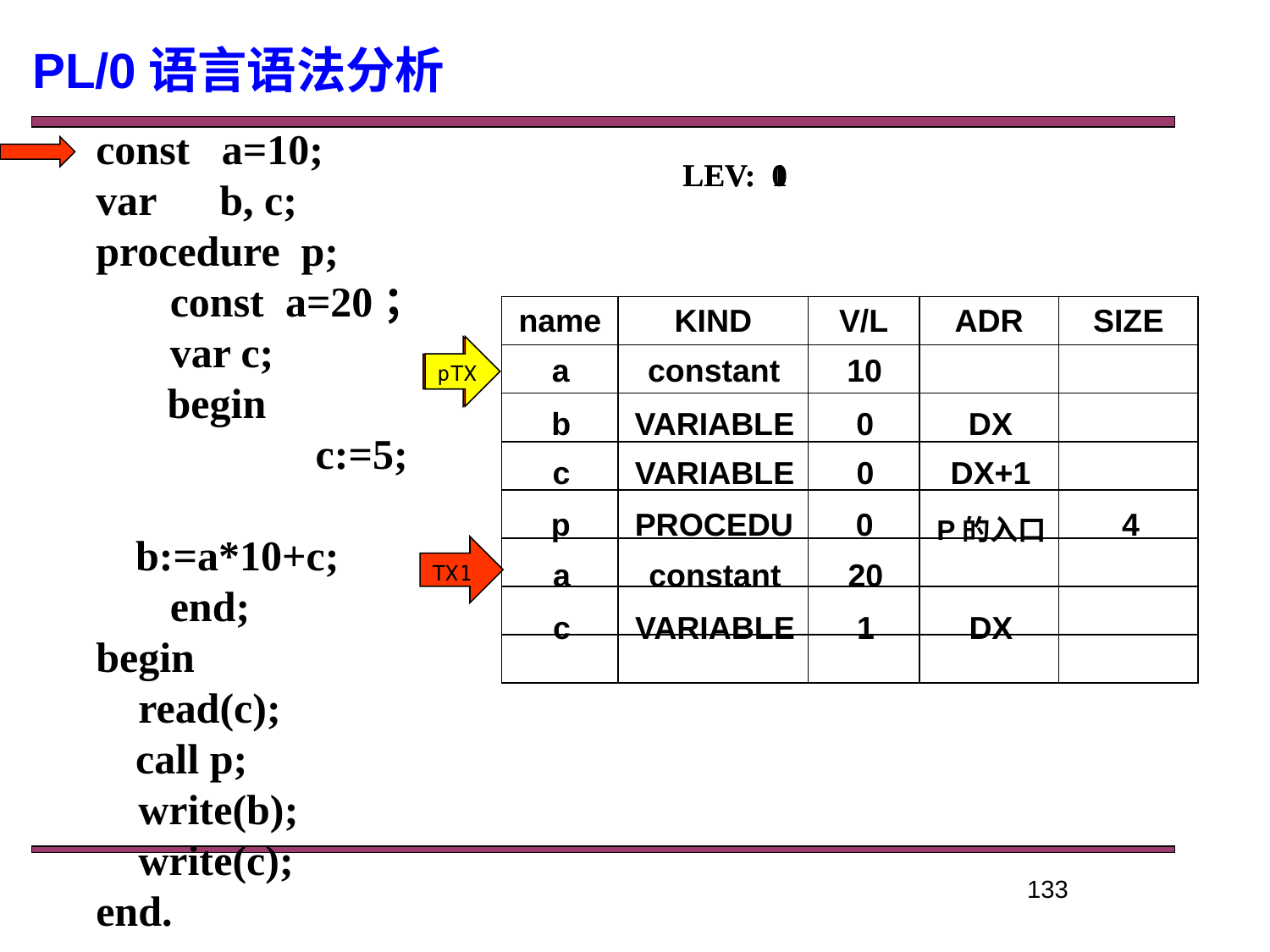

PL/0语言语法分析
const   a=10;
var      b, c;
procedure  p;
       const  a=20；
       var c;
	   begin
		     c:=5;
		     b:=a*10+c;
       end;
begin
    read(c);
	call p;
    write(b);
    write(c);
end.

LEV:  0
LEV:  1
| name | KIND | V/L | ADR | SIZE |
| --- | --- | --- | --- | --- |
|  |  |  |  |  |
|  |  |  |  |  |
|  |  |  |  |  |
|  |  |  |  |  |
|  |  |  |  |  |
|  |  |  |  |  |
|  |  |  |  |  |
pTX
TX0
| a | constant | 10 |  |  |
| --- | --- | --- | --- | --- |
| b | VARIABLE | 0 | DX |  |
| --- | --- | --- | --- | --- |
| c | VARIABLE | 0 | DX+1 |  |
| --- | --- | --- | --- | --- |
| p | PROCEDU | 0 |  |  |
| --- | --- | --- | --- | --- |
| P的入口 | 4 |
| --- | --- |
TX1
| a | constant | 20 |  |  |
| --- | --- | --- | --- | --- |
| c | VARIABLE | 1 | DX |  |
| --- | --- | --- | --- | --- |
133